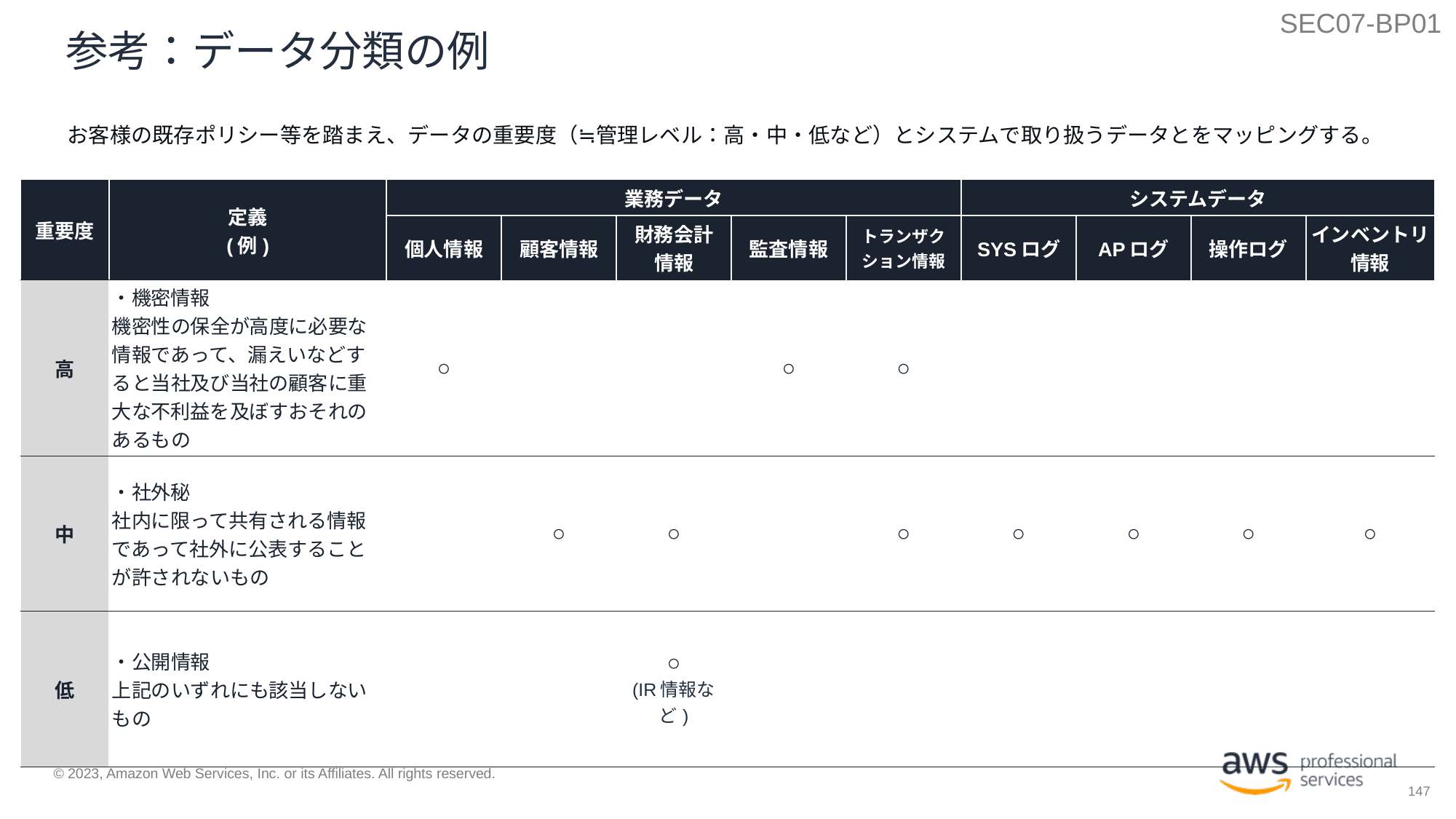

SEC07-BP01
# 参考：データ分類の例
お客様の既存ポリシー等を踏まえ、データの重要度（≒管理レベル：高・中・低など）とシステムで取り扱うデータとをマッピングする。
| 重要度 | 定義 (例) | 業務データ |  |  |  |  | システムデータ |  |  |  |
| --- | --- | --- | --- | --- | --- | --- | --- | --- | --- | --- |
|  |  | 個人情報 | 顧客情報 | 財務会計 情報 | 監査情報 | トランザクション情報 | SYSログ | APログ | 操作ログ | インベントリ 情報 |
| 高 | ・機密情報 機密性の保全が高度に必要な情報であって、漏えいなどすると当社及び当社の顧客に重大な不利益を及ぼすおそれのあるもの | ○ |  |  | ○ | ○ |  |  |  |  |
| 中 | ・社外秘 社内に限って共有される情報であって社外に公表することが許されないもの |  | ○ | ○ |  | ○ | ○ | ○ | ○ | ○ |
| 低 | ・公開情報 上記のいずれにも該当しないもの |  |  | ○ (IR情報など) |  |  |  |  |  |  |